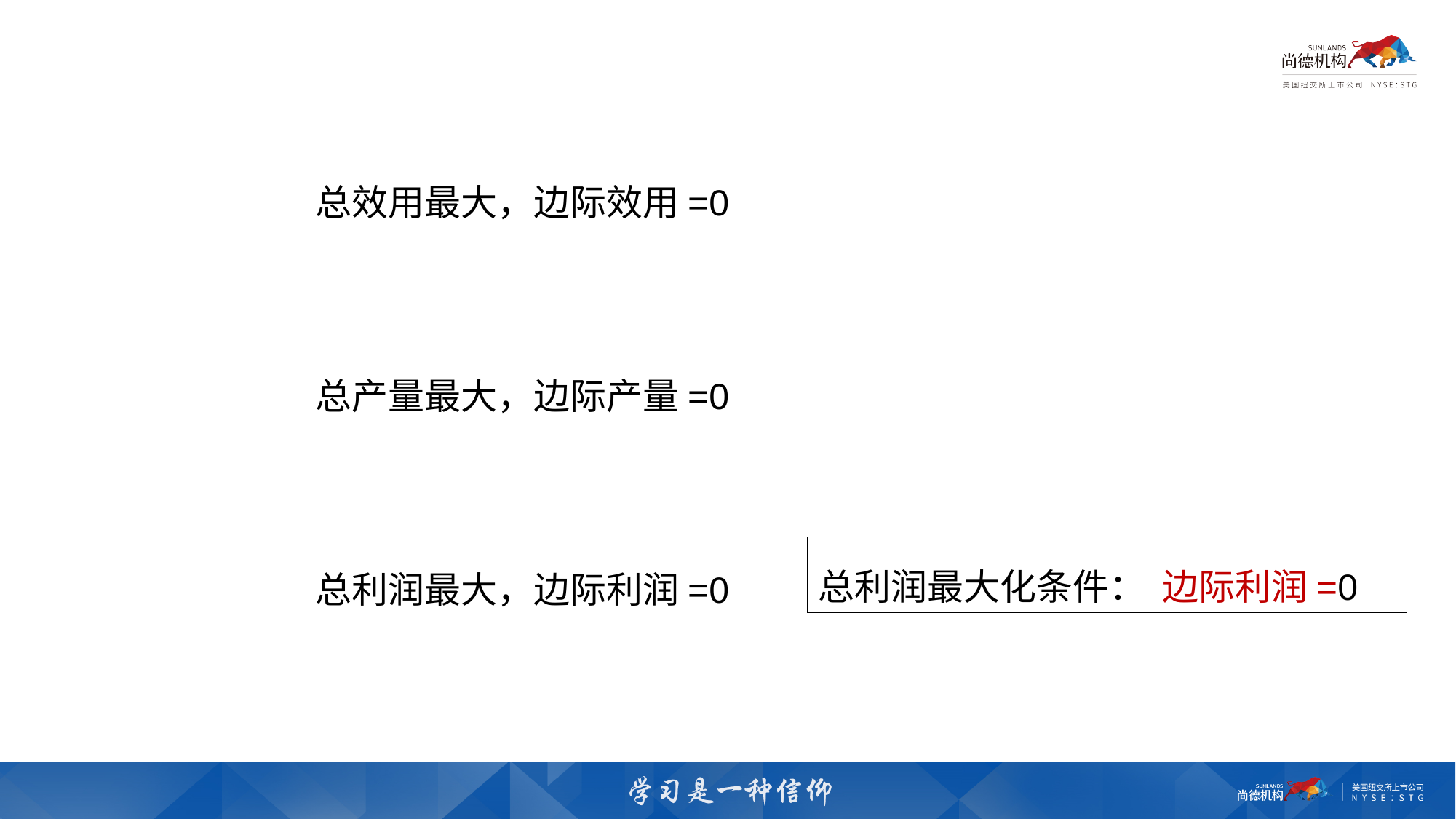

总效用最大，边际效用=0
总产量最大，边际产量=0
总利润最大化条件：  边际利润=0
总利润最大，边际利润=0